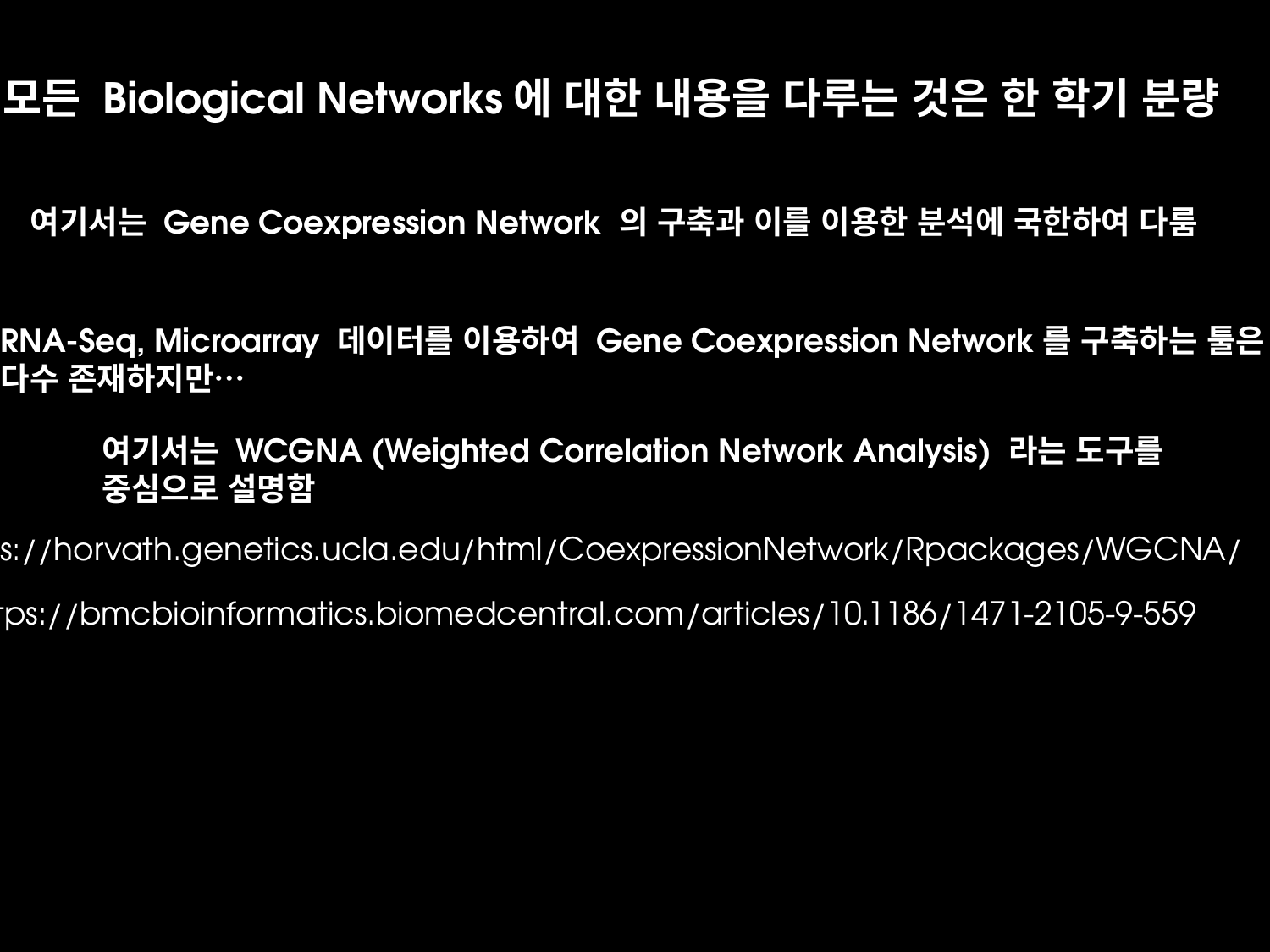

모든 Biological Networks에 대한 내용을 다루는 것은 한 학기 분량
여기서는 Gene Coexpression Network 의 구축과 이를 이용한 분석에 국한하여 다룸
RNA-Seq, Microarray 데이터를 이용하여 Gene Coexpression Network를 구축하는 툴은
다수 존재하지만…
여기서는 WCGNA (Weighted Correlation Network Analysis) 라는 도구를
중심으로 설명함

https://horvath.genetics.ucla.edu/html/CoexpressionNetwork/Rpackages/WGCNA/
https://bmcbioinformatics.biomedcentral.com/articles/10.1186/1471-2105-9-559